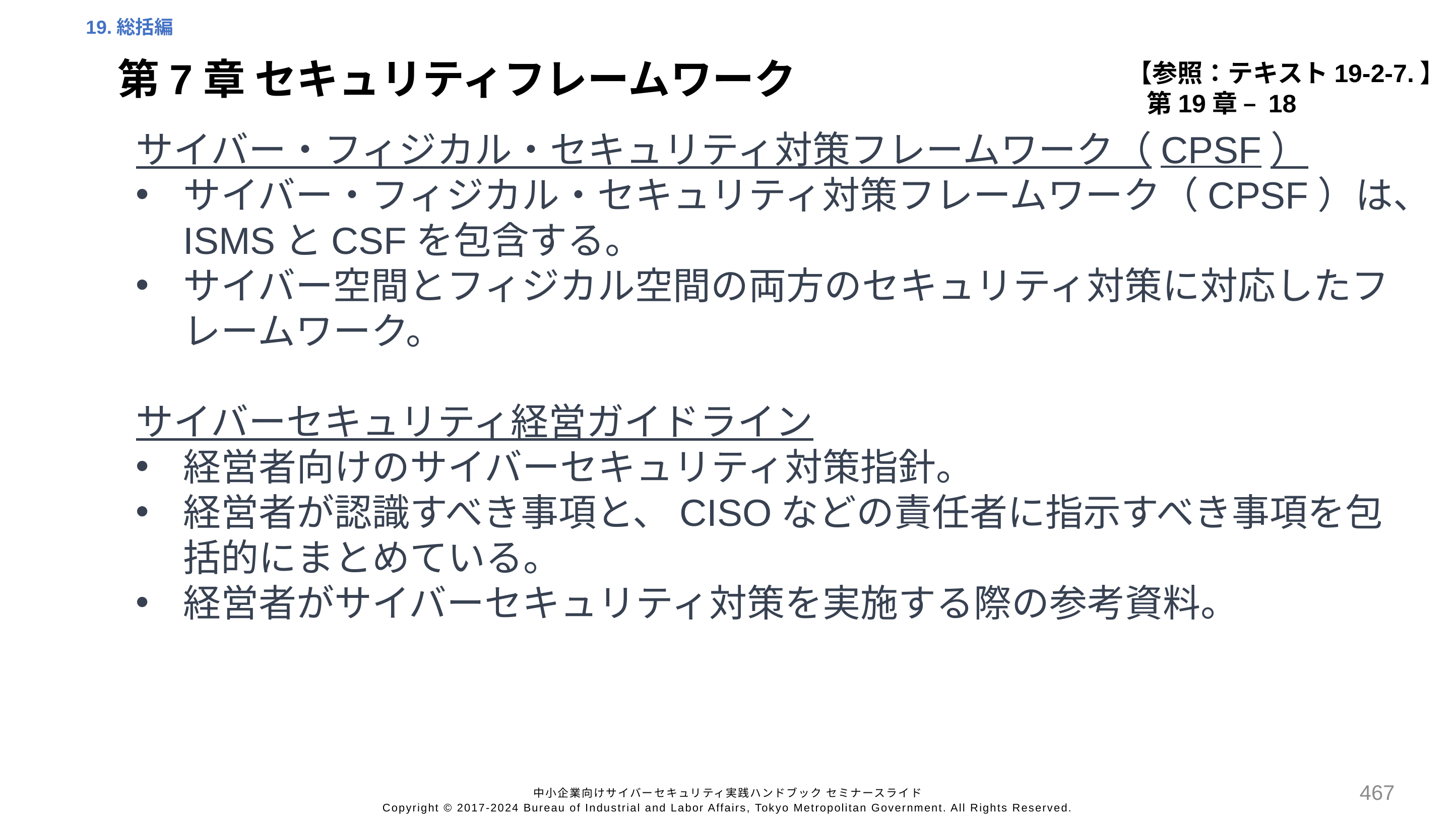

19.総括編
【参照：テキスト19-2-7.】
第19章 – 18
第7章 セキュリティフレームワーク
サイバー・フィジカル・セキュリティ対策フレームワーク（CPSF）
サイバー・フィジカル・セキュリティ対策フレームワーク（CPSF）は、ISMSとCSFを包含する。
サイバー空間とフィジカル空間の両方のセキュリティ対策に対応したフレームワーク。

サイバーセキュリティ経営ガイドライン
経営者向けのサイバーセキュリティ対策指針。
経営者が認識すべき事項と、CISOなどの責任者に指示すべき事項を包括的にまとめている。
経営者がサイバーセキュリティ対策を実施する際の参考資料。
467